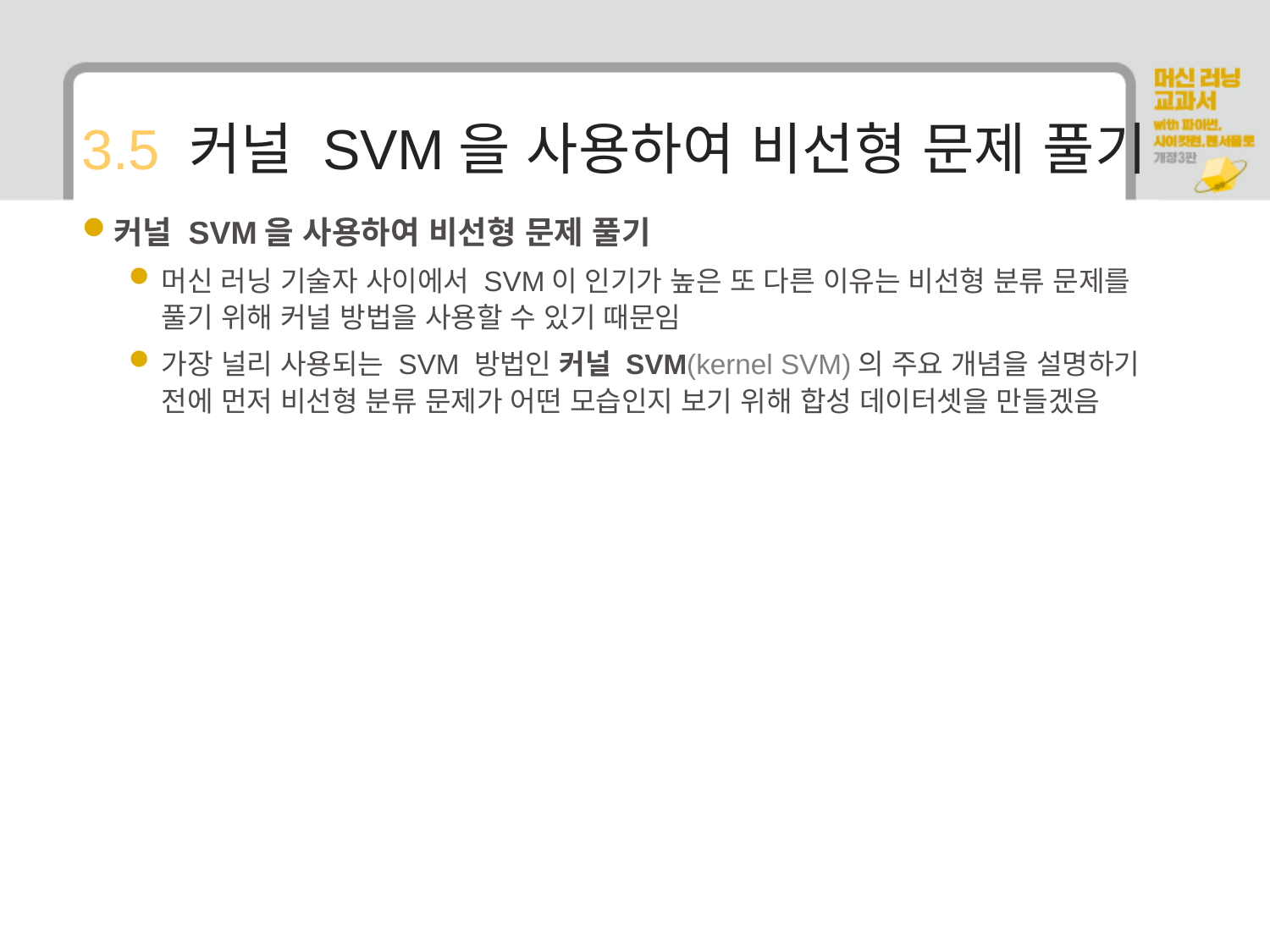

# 3.5 커널 SVM을 사용하여 비선형 문제 풀기
커널 SVM을 사용하여 비선형 문제 풀기
머신 러닝 기술자 사이에서 SVM이 인기가 높은 또 다른 이유는 비선형 분류 문제를 풀기 위해 커널 방법을 사용할 수 있기 때문임
가장 널리 사용되는 SVM 방법인 커널 SVM(kernel SVM)의 주요 개념을 설명하기 전에 먼저 비선형 분류 문제가 어떤 모습인지 보기 위해 합성 데이터셋을 만들겠음